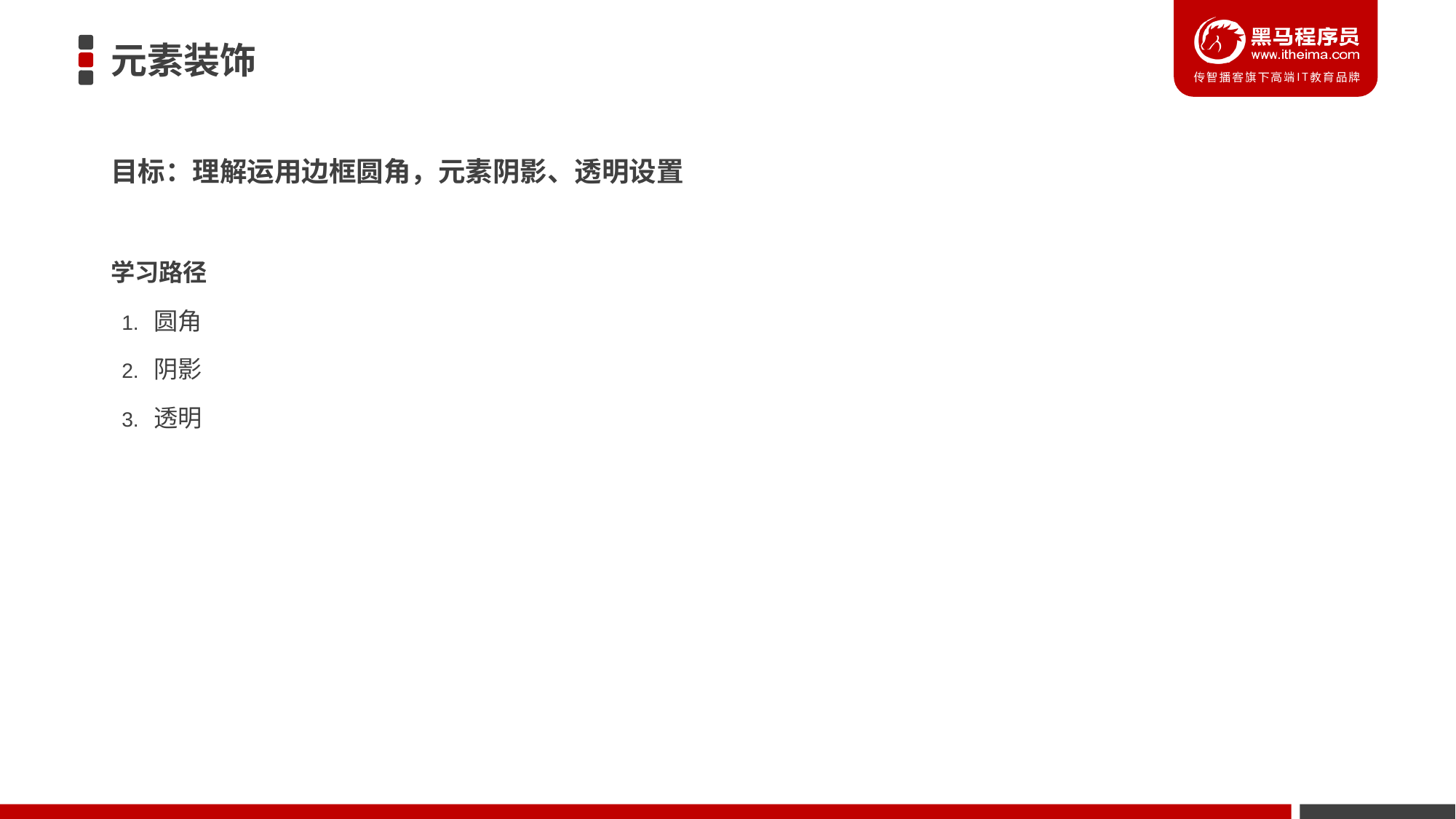

# 元素装饰
目标：理解运用边框圆角，元素阴影、透明设置
学习路径
圆角
阴影
透明